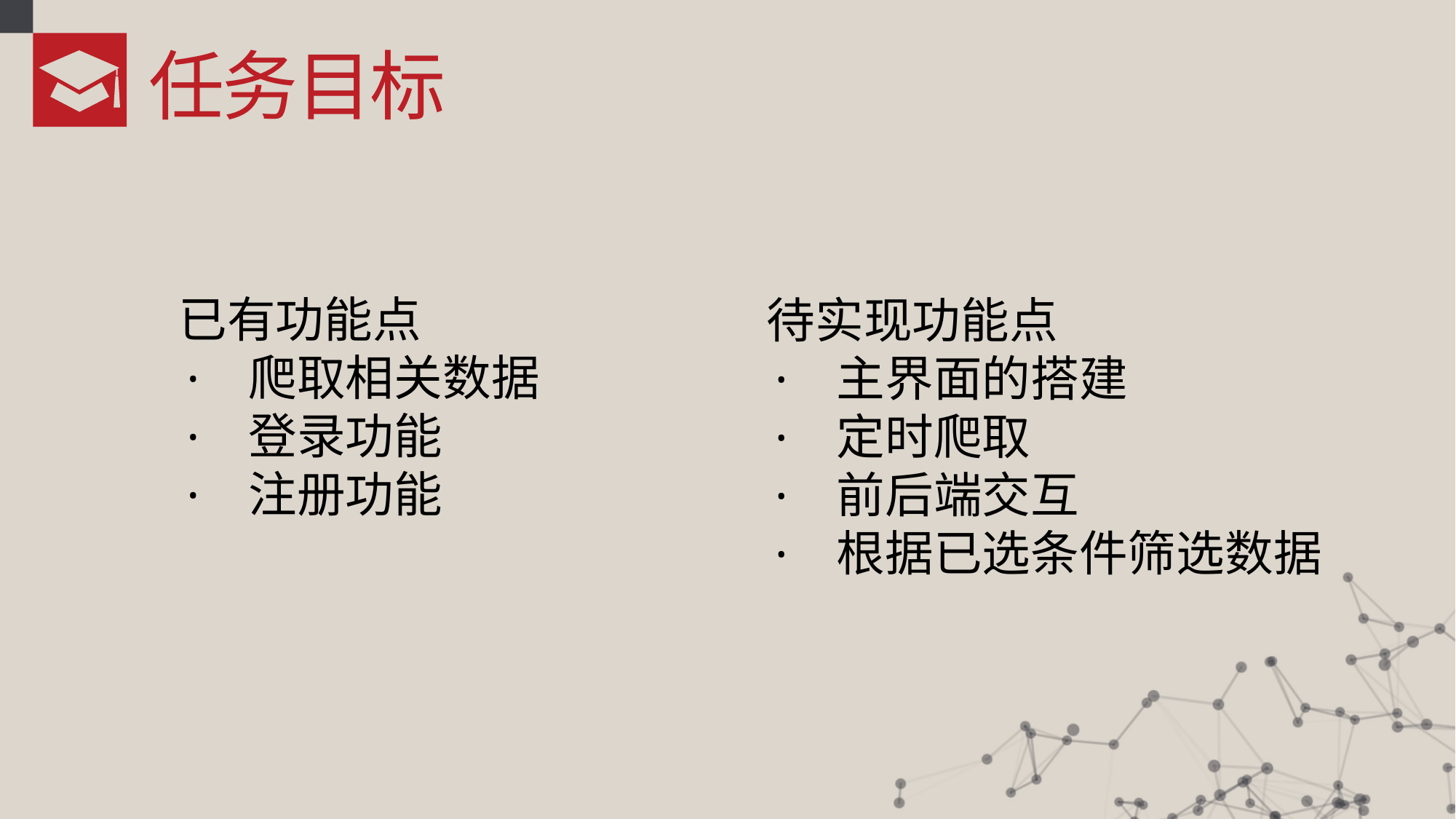

任务目标
已有功能点
· 爬取相关数据
· 登录功能
· 注册功能
待实现功能点
· 主界面的搭建
· 定时爬取
· 前后端交互
· 根据已选条件筛选数据